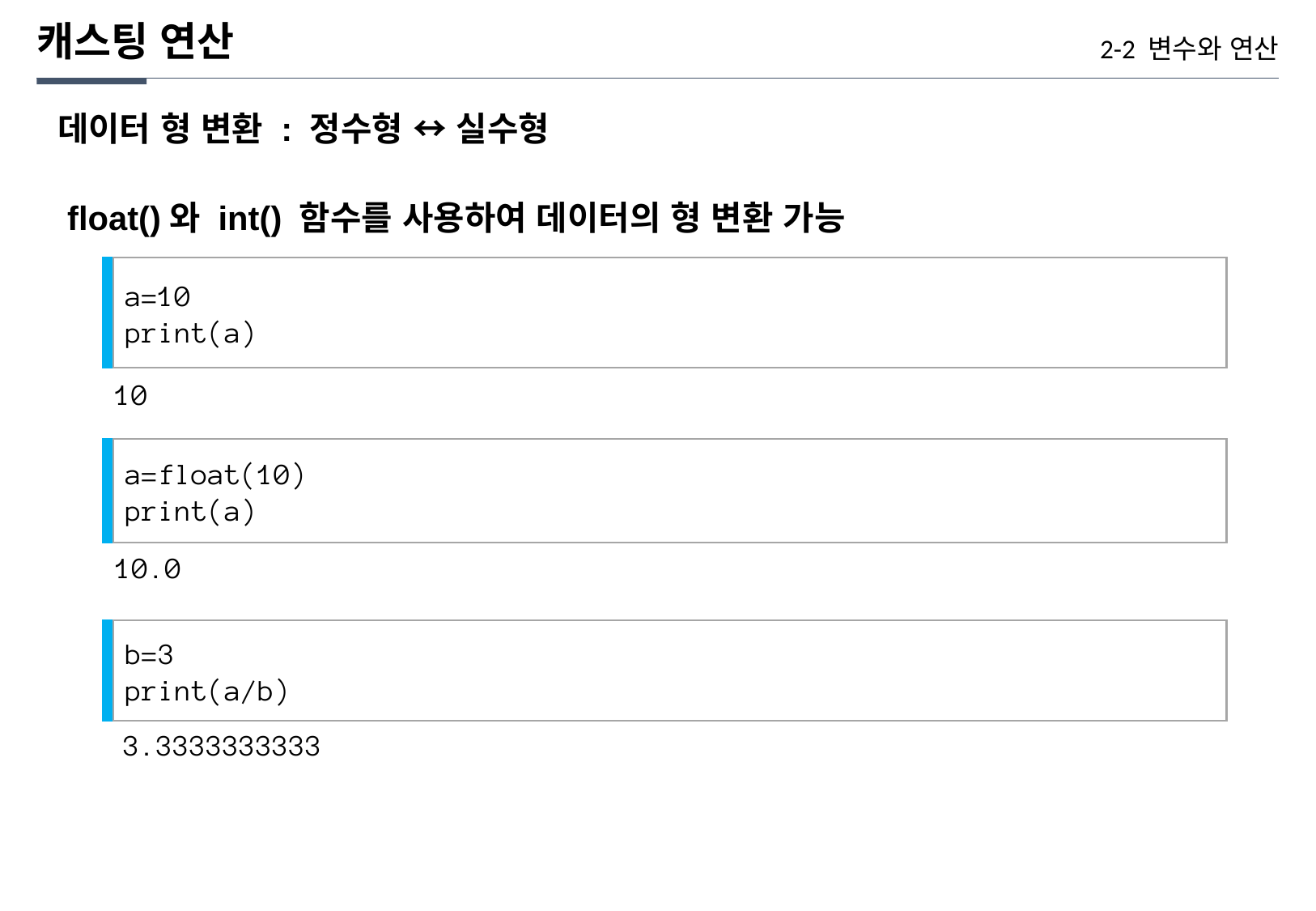

캐스팅 연산
2-2 변수와 연산
데이터 형 변환 : 정수형 ↔ 실수형
float()와 int() 함수를 사용하여 데이터의 형 변환 가능

a=10
print(a)
10
a=float(10)
print(a)

10.0

b=3
print(a/b)
3.3333333333